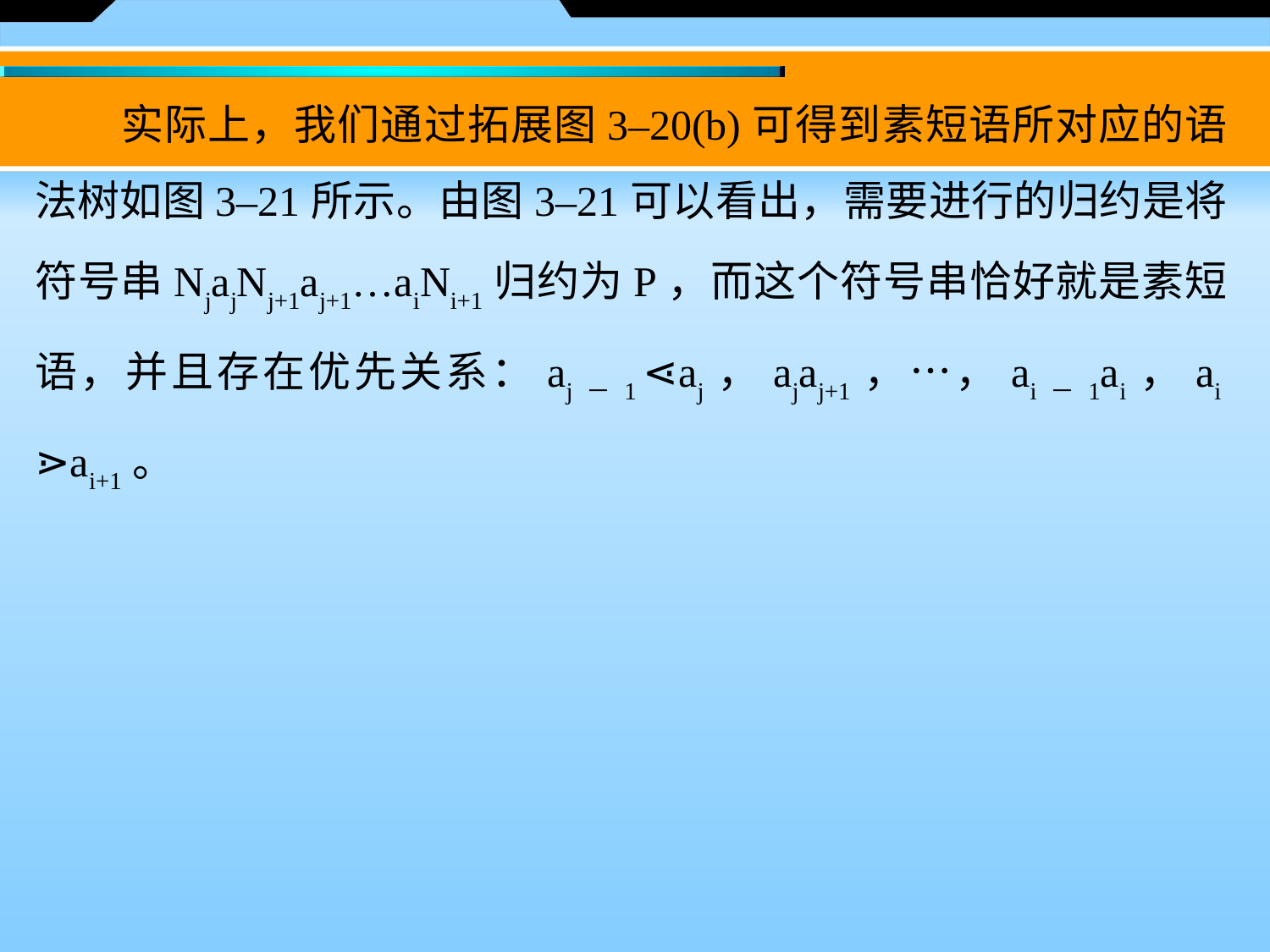

实际上，我们通过拓展图3–20(b)可得到素短语所对应的语法树如图3–21所示。由图3–21可以看出，需要进行的归约是将符号串NjajNj+1aj+1…aiNi+1归约为P，而这个符号串恰好就是素短语，并且存在优先关系：aj－1 ⋖aj，ajaj+1，…，ai－1ai，ai ⋗ai+1。